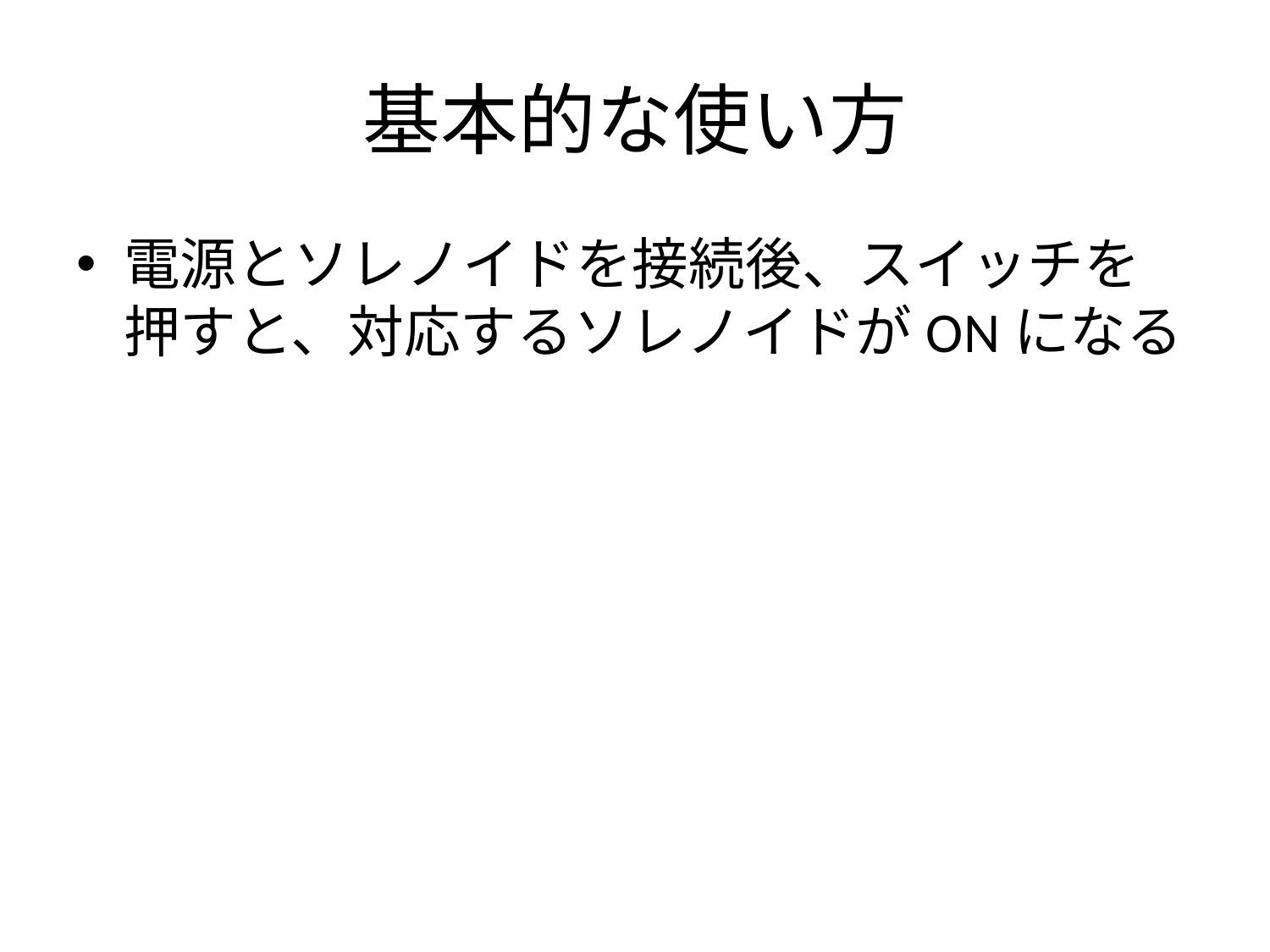

# 基本的な使い方
電源とソレノイドを接続後、スイッチを押すと、対応するソレノイドがONになる